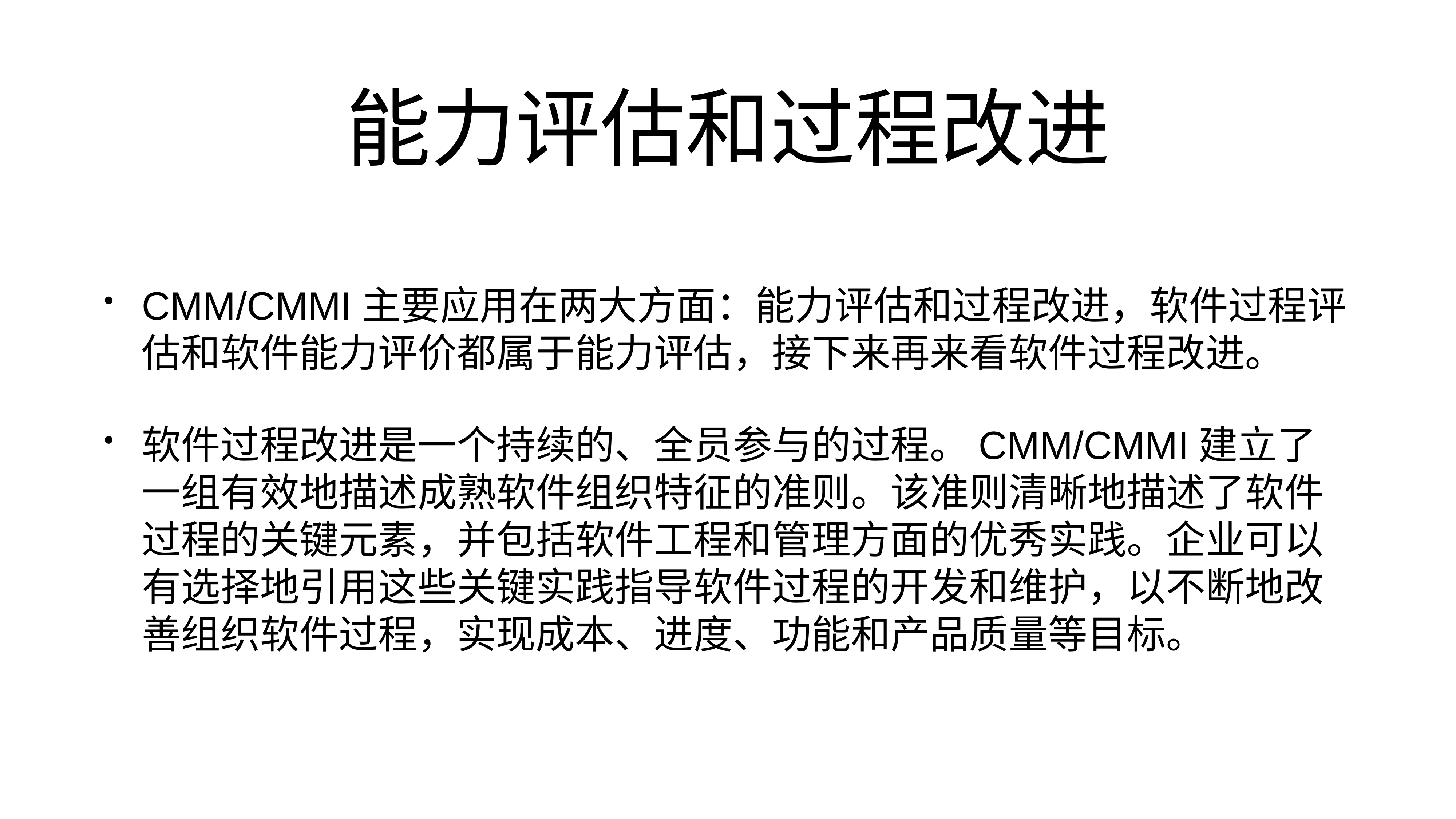

# 能力评估和过程改进
CMM/CMMI主要应用在两大方面：能力评估和过程改进，软件过程评估和软件能力评价都属于能力评估，接下来再来看软件过程改进。
软件过程改进是一个持续的、全员参与的过程。CMM/CMMI建立了一组有效地描述成熟软件组织特征的准则。该准则清晰地描述了软件过程的关键元素，并包括软件工程和管理方面的优秀实践。企业可以有选择地引用这些关键实践指导软件过程的开发和维护，以不断地改善组织软件过程，实现成本、进度、功能和产品质量等目标。